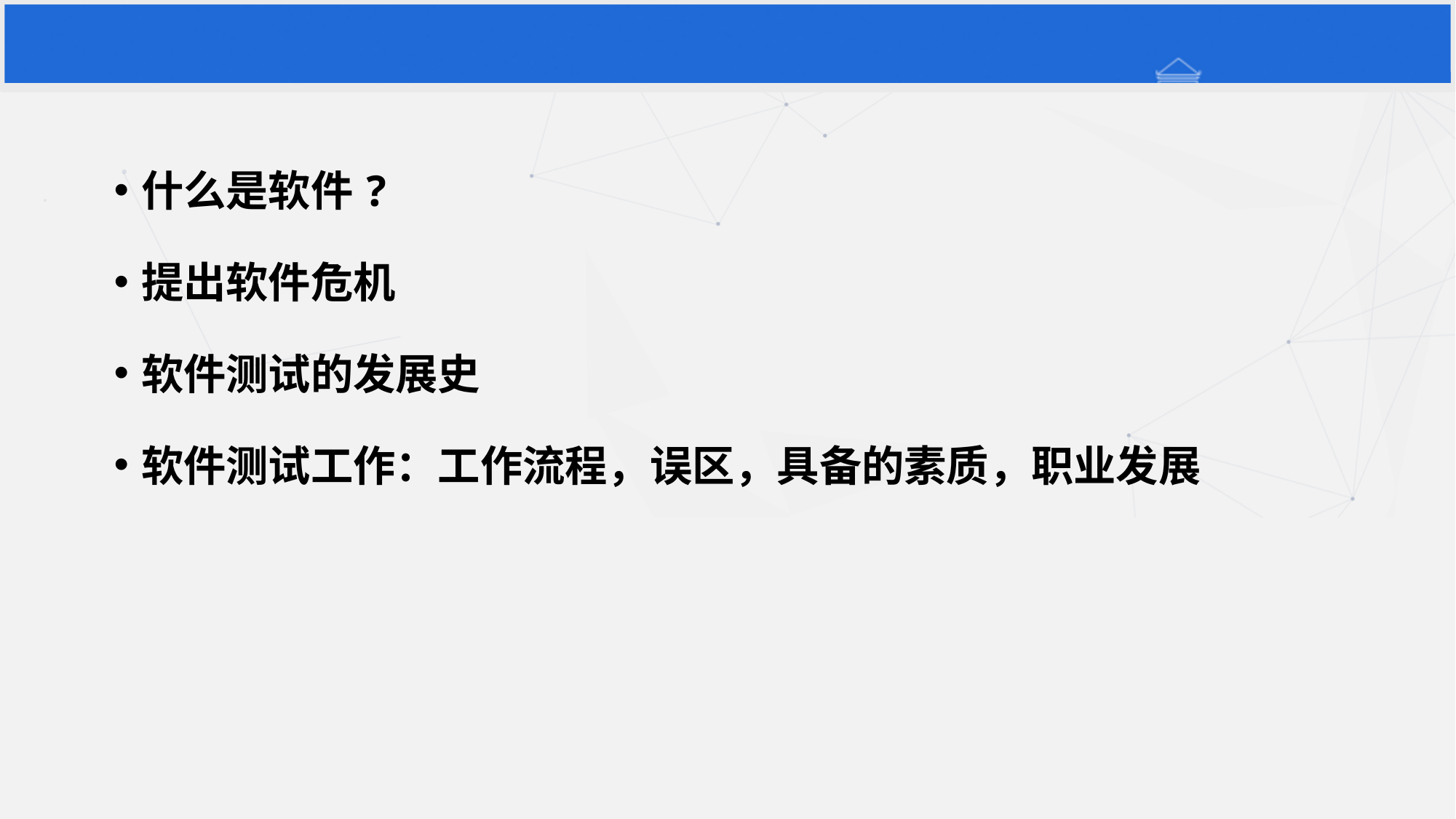

#
什么是软件?
提出软件危机
软件测试的发展史
软件测试工作：工作流程，误区，具备的素质，职业发展